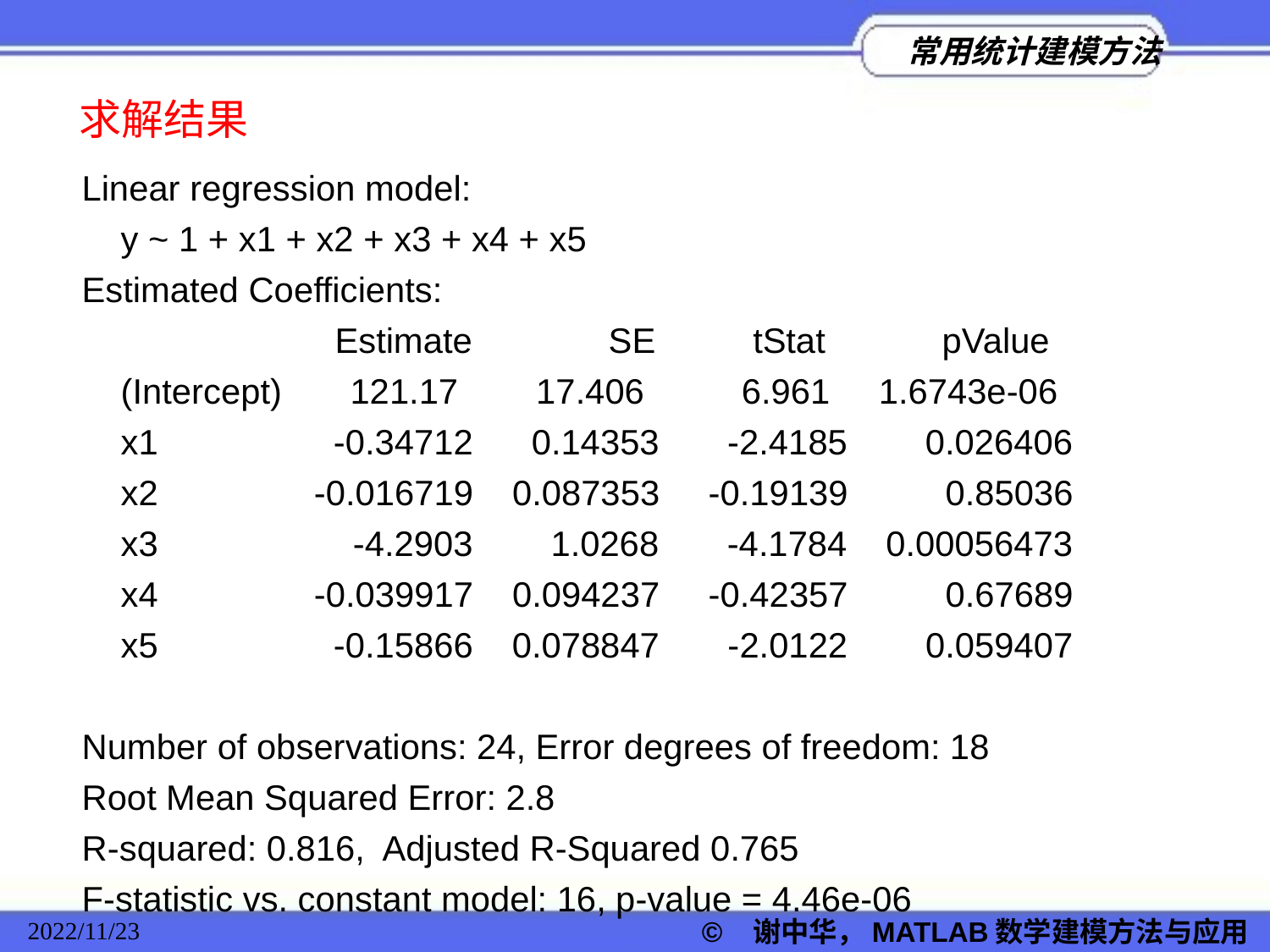

求解结果
Linear regression model:
    y ~ 1 + x1 + x2 + x3 + x4 + x5
Estimated Coefficients:
                          Estimate              SE          tStat            pValue
    (Intercept)       121.17        17.406          6.961     1.6743e-06
    x1                  -0.34712      0.14353       -2.4185        0.026406
    x2                -0.016719    0.087353     -0.19139          0.85036
    x3                    -4.2903        1.0268       -4.1784    0.00056473
    x4                -0.039917    0.094237     -0.42357          0.67689
    x5                  -0.15866    0.078847       -2.0122        0.059407

Number of observations: 24, Error degrees of freedom: 18
Root Mean Squared Error: 2.8
R-squared: 0.816,  Adjusted R-Squared 0.765
F-statistic vs. constant model: 16, p-value = 4.46e-06
©   谢中华，MATLAB数学建模方法与应用
2022/11/23